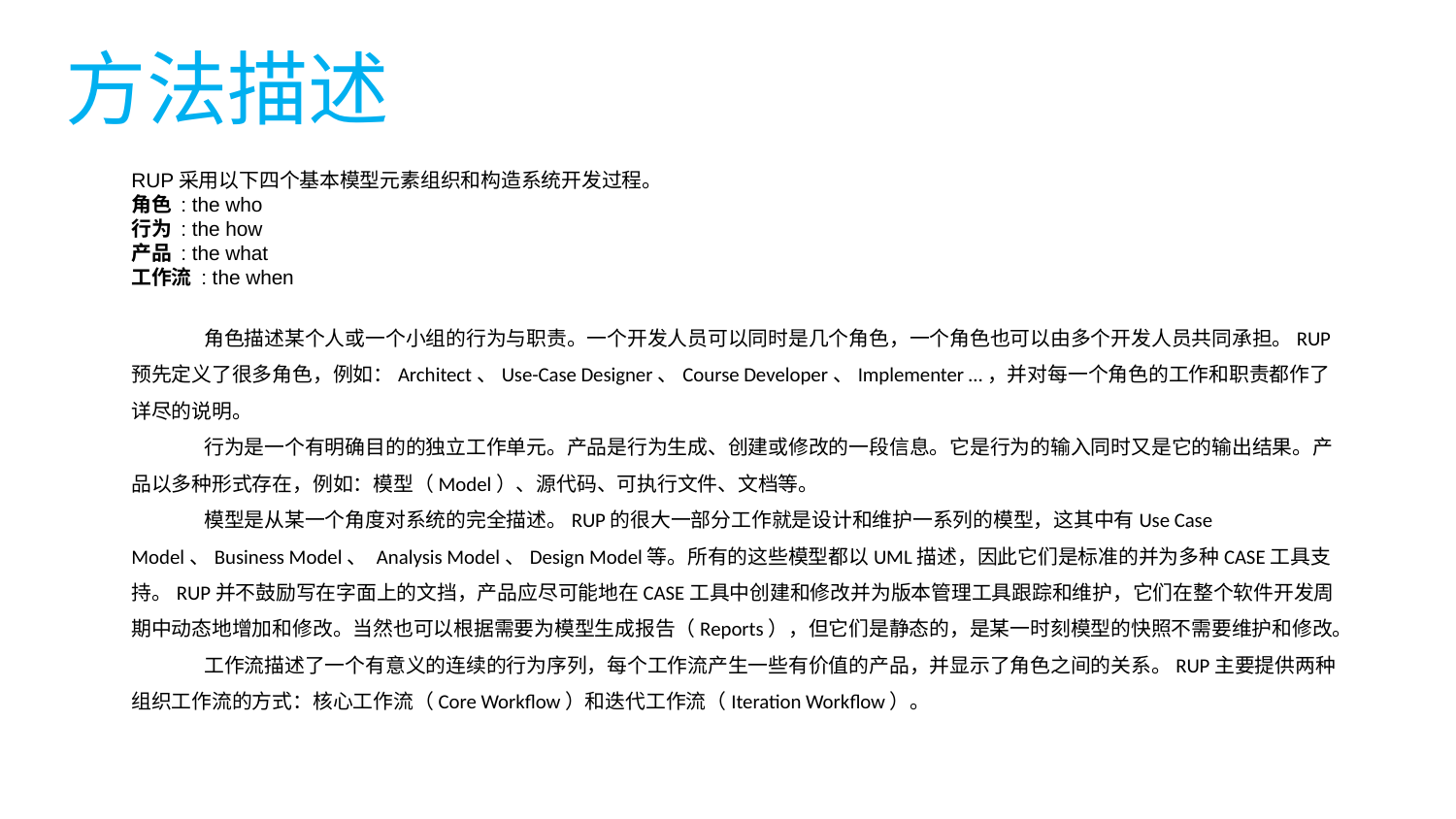

方法描述
RUP采用以下四个基本模型元素组织和构造系统开发过程。
角色 : the who
行为 : the how
产品 : the what
工作流 : the when

角色描述某个人或一个小组的行为与职责。一个开发人员可以同时是几个角色，一个角色也可以由多个开发人员共同承担。RUP预先定义了很多角色，例如：Architect、Use-Case Designer、Course Developer、Implementer …，并对每一个角色的工作和职责都作了详尽的说明。
行为是一个有明确目的的独立工作单元。产品是行为生成、创建或修改的一段信息。它是行为的输入同时又是它的输出结果。产品以多种形式存在，例如：模型（Model）、源代码、可执行文件、文档等。
模型是从某一个角度对系统的完全描述。RUP的很大一部分工作就是设计和维护一系列的模型，这其中有Use Case Model、Business Model、 Analysis Model、Design Model等。所有的这些模型都以UML描述，因此它们是标准的并为多种CASE工具支持。RUP并不鼓励写在字面上的文挡，产品应尽可能地在CASE工具中创建和修改并为版本管理工具跟踪和维护，它们在整个软件开发周期中动态地增加和修改。当然也可以根据需要为模型生成报告（Reports），但它们是静态的，是某一时刻模型的快照不需要维护和修改。
工作流描述了一个有意义的连续的行为序列，每个工作流产生一些有价值的产品，并显示了角色之间的关系。RUP主要提供两种组织工作流的方式：核心工作流（Core Workflow）和迭代工作流（Iteration Workflow）。